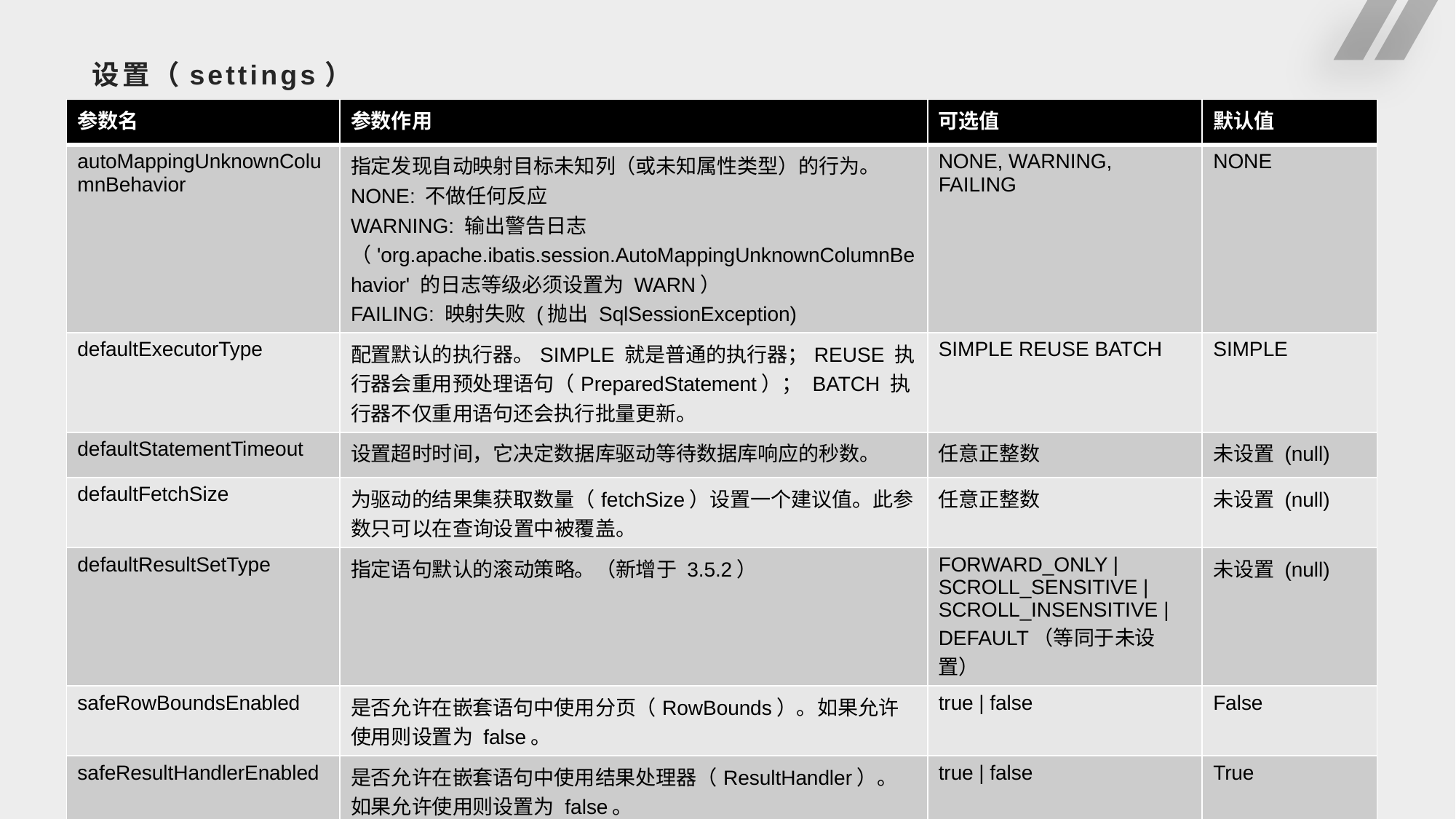

# 设置（settings）
| 参数名 | 参数作用 | 可选值 | 默认值 |
| --- | --- | --- | --- |
| autoMappingUnknownColumnBehavior | 指定发现自动映射目标未知列（或未知属性类型）的行为。 NONE: 不做任何反应 WARNING: 输出警告日志（'org.apache.ibatis.session.AutoMappingUnknownColumnBehavior' 的日志等级必须设置为 WARN） FAILING: 映射失败 (抛出 SqlSessionException) | NONE, WARNING, FAILING | NONE |
| defaultExecutorType | 配置默认的执行器。SIMPLE 就是普通的执行器；REUSE 执行器会重用预处理语句（PreparedStatement）； BATCH 执行器不仅重用语句还会执行批量更新。 | SIMPLE REUSE BATCH | SIMPLE |
| defaultStatementTimeout | 设置超时时间，它决定数据库驱动等待数据库响应的秒数。 | 任意正整数 | 未设置 (null) |
| defaultFetchSize | 为驱动的结果集获取数量（fetchSize）设置一个建议值。此参数只可以在查询设置中被覆盖。 | 任意正整数 | 未设置 (null) |
| defaultResultSetType | 指定语句默认的滚动策略。（新增于 3.5.2） | FORWARD\_ONLY | SCROLL\_SENSITIVE | SCROLL\_INSENSITIVE | DEFAULT（等同于未设置） | 未设置 (null) |
| safeRowBoundsEnabled | 是否允许在嵌套语句中使用分页（RowBounds）。如果允许使用则设置为 false。 | true | false | False |
| safeResultHandlerEnabled | 是否允许在嵌套语句中使用结果处理器（ResultHandler）。如果允许使用则设置为 false。 | true | false | True |